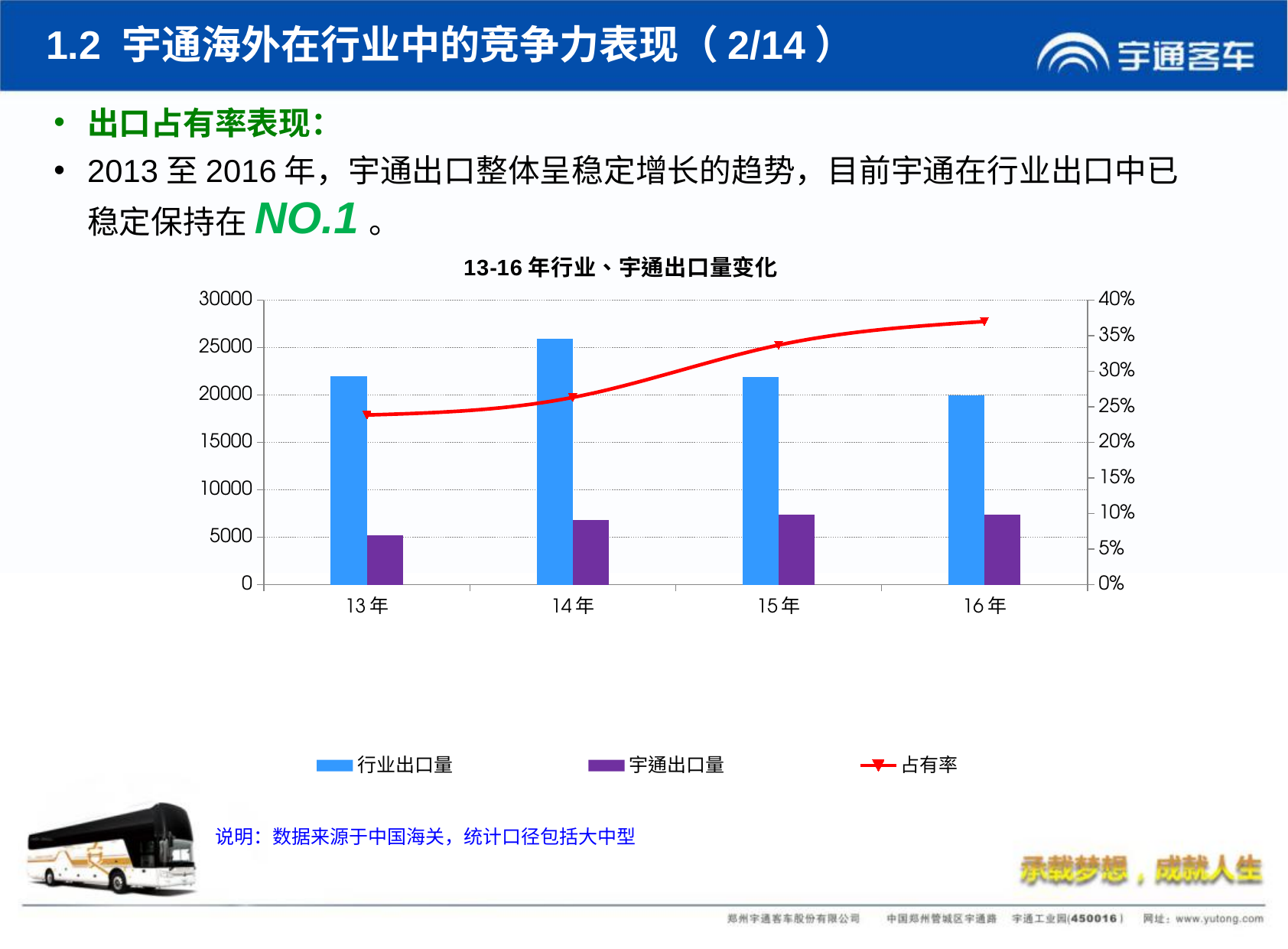

1.2 宇通海外在行业中的竞争力表现（2/14）

出口占有率表现：
2013至2016年，宇通出口整体呈稳定增长的趋势，目前宇通在行业出口中已稳定保持在NO.1。

### Chart: 13-16年行业、宇通出口量变化

| Category | 行业出口量 | 宇通出口量 | 占有率 |
|---|---|---|---|
| 13年 | 21945.0 | 5235.0 | 0.2385509227614492 |
| 14年 | 25919.0 | 6824.0 | 0.26328176241367335 |
| 15年 | 21883.0 | 7373.0 | 0.336928209112097 |
| 16年 | 19930.0 | 7375.0 | 0.37004515805318583 |
说明：数据来源于中国海关，统计口径包括大中型